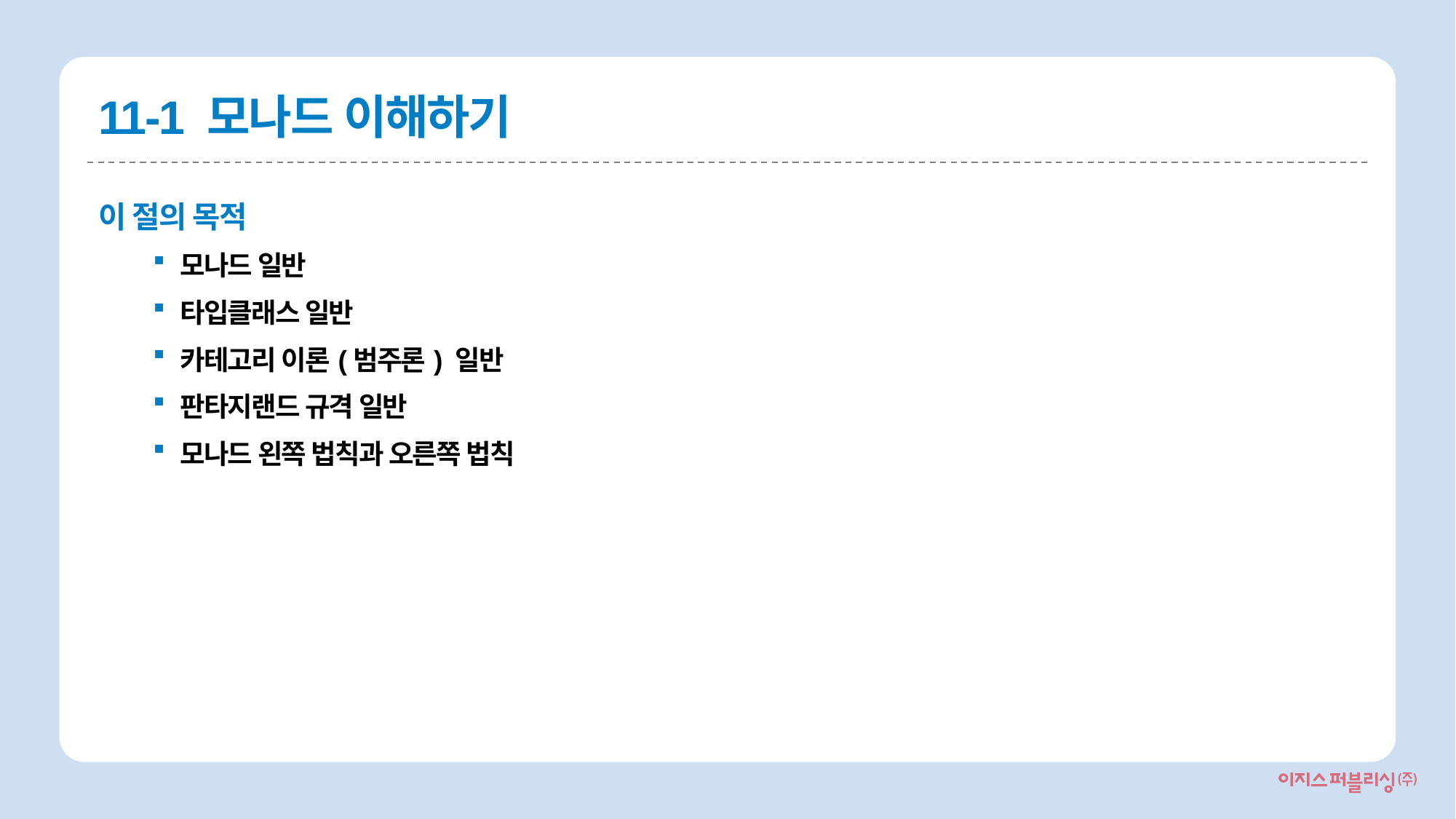

# 11-1 모나드 이해하기
이 절의 목적
모나드 일반
타입클래스 일반
카테고리 이론(범주론) 일반
판타지랜드 규격 일반
모나드 왼쪽 법칙과 오른쪽 법칙